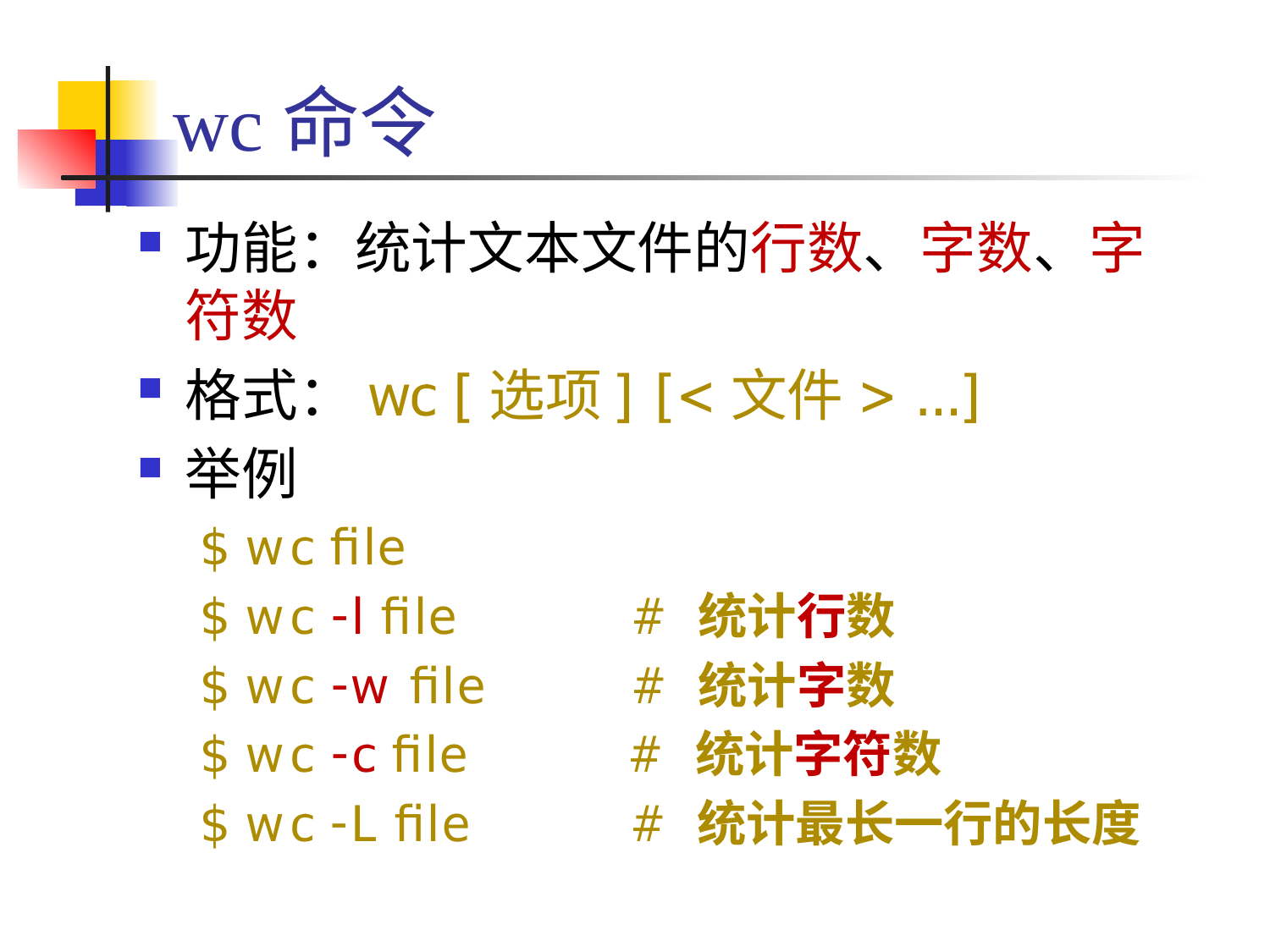

# wc命令
功能：统计文本文件的行数、字数、字符数
格式：wc [选项] [<文件> …]
举例
$ wc file
$ wc -l file            # 统计行数
$ wc -w file          # 统计字数
$ wc -c file           # 统计字符数
$ wc -L file           # 统计最长一行的长度